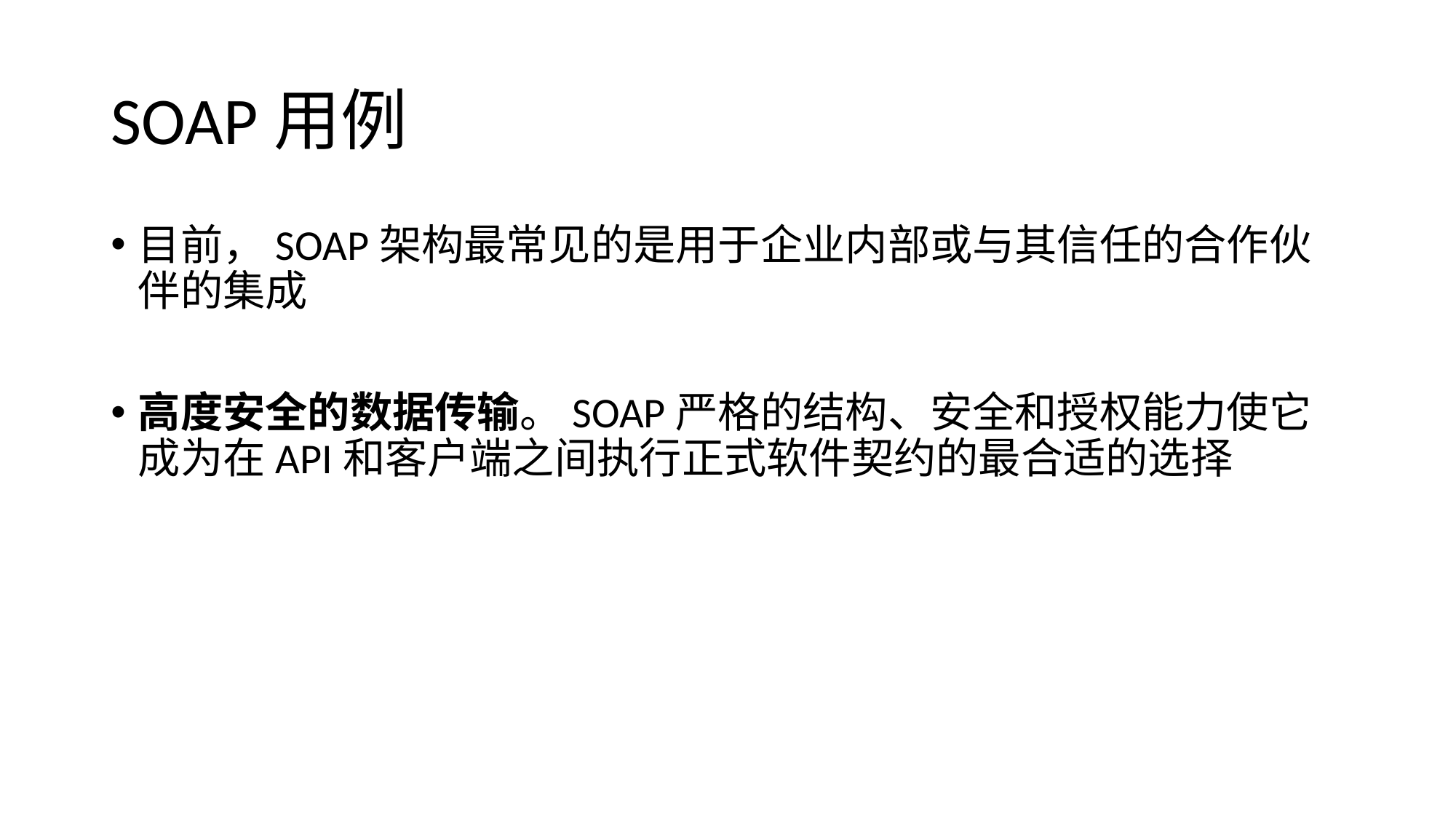

# SOAP用例
目前，SOAP架构最常见的是用于企业内部或与其信任的合作伙伴的集成

高度安全的数据传输。SOAP严格的结构、安全和授权能力使它成为在API和客户端之间执行正式软件契约的最合适的选择